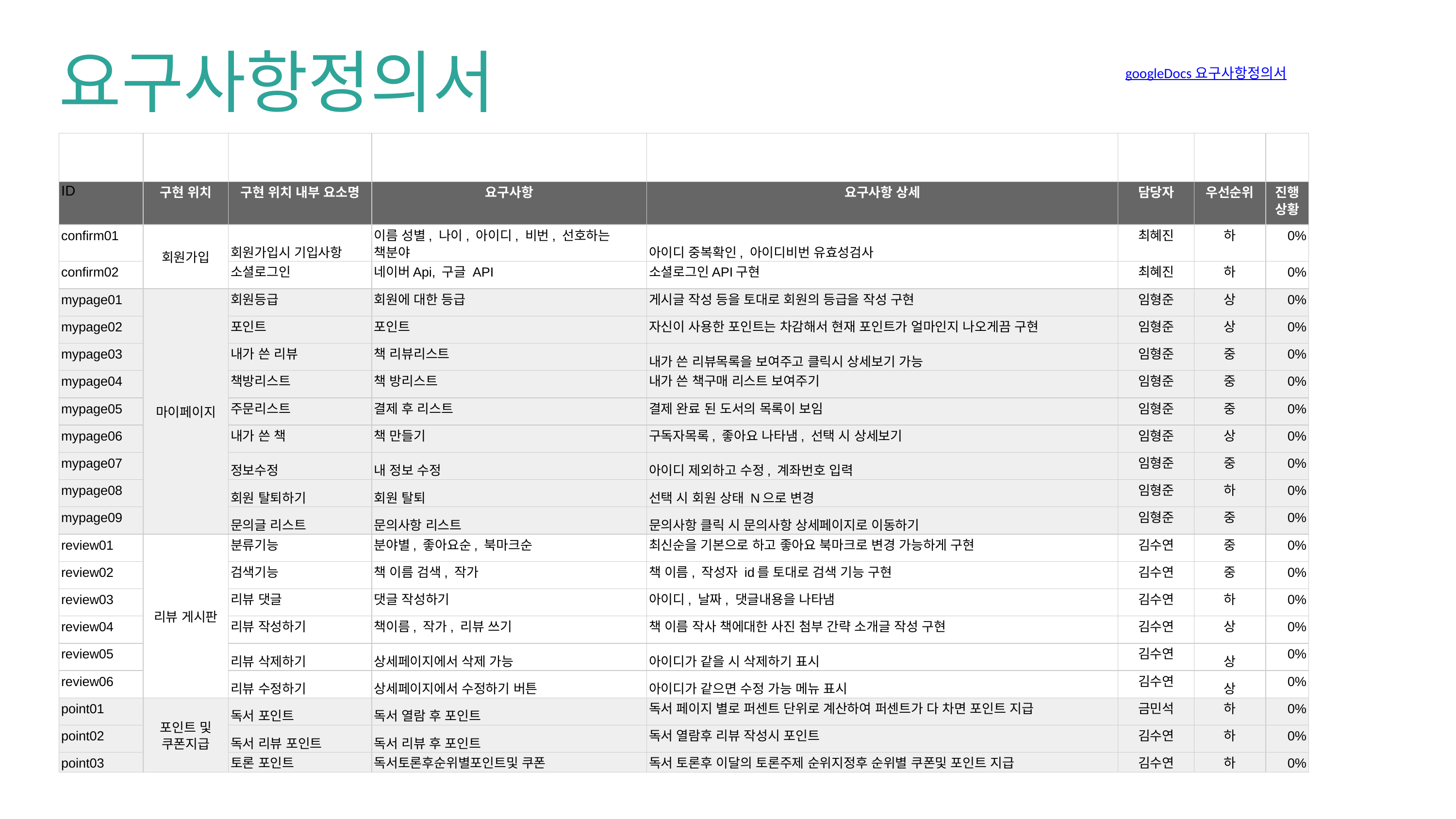

요구사항정의서
googleDocs 요구사항정의서
|  |  |  |  |  |  |  |  |
| --- | --- | --- | --- | --- | --- | --- | --- |
| ID | 구현 위치 | 구현 위치 내부 요소명 | 요구사항 | 요구사항 상세 | 담당자 | 우선순위 | 진행 상황 |
| confirm01 | 회원가입 | 회원가입시 기입사항 | 이름 성별, 나이, 아이디, 비번, 선호하는 책분야 | 아이디 중복확인, 아이디비번 유효성검사 | 최혜진 | 하 | 0% |
| confirm02 |  | 소셜로그인 | 네이버Api, 구글 API | 소셜로그인API구현 | 최혜진 | 하 | 0% |
| mypage01 | 마이페이지 | 회원등급 | 회원에 대한 등급 | 게시글 작성 등을 토대로 회원의 등급을 작성 구현 | 임형준 | 상 | 0% |
| mypage02 |  | 포인트 | 포인트 | 자신이 사용한 포인트는 차감해서 현재 포인트가 얼마인지 나오게끔 구현 | 임형준 | 상 | 0% |
| mypage03 |  | 내가 쓴 리뷰 | 책 리뷰리스트 | 내가 쓴 리뷰목록을 보여주고 클릭시 상세보기 가능 | 임형준 | 중 | 0% |
| mypage04 |  | 책방리스트 | 책 방리스트 | 내가 쓴 책구매 리스트 보여주기 | 임형준 | 중 | 0% |
| mypage05 |  | 주문리스트 | 결제 후 리스트 | 결제 완료 된 도서의 목록이 보임 | 임형준 | 중 | 0% |
| mypage06 |  | 내가 쓴 책 | 책 만들기 | 구독자목록, 좋아요 나타냄, 선택 시 상세보기 | 임형준 | 상 | 0% |
| mypage07 |  | 정보수정 | 내 정보 수정 | 아이디 제외하고 수정, 계좌번호 입력 | 임형준 | 중 | 0% |
| mypage08 |  | 회원 탈퇴하기 | 회원 탈퇴 | 선택 시 회원 상태 N으로 변경 | 임형준 | 하 | 0% |
| mypage09 |  | 문의글 리스트 | 문의사항 리스트 | 문의사항 클릭 시 문의사항 상세페이지로 이동하기 | 임형준 | 중 | 0% |
| review01 | 리뷰 게시판 | 분류기능 | 분야별, 좋아요순, 북마크순 | 최신순을 기본으로 하고 좋아요 북마크로 변경 가능하게 구현 | 김수연 | 중 | 0% |
| review02 |  | 검색기능 | 책 이름 검색, 작가 | 책 이름, 작성자 id를 토대로 검색 기능 구현 | 김수연 | 중 | 0% |
| review03 |  | 리뷰 댓글 | 댓글 작성하기 | 아이디, 날짜, 댓글내용을 나타냄 | 김수연 | 하 | 0% |
| review04 |  | 리뷰 작성하기 | 책이름, 작가, 리뷰 쓰기 | 책 이름 작사 책에대한 사진 첨부 간략 소개글 작성 구현 | 김수연 | 상 | 0% |
| review05 |  | 리뷰 삭제하기 | 상세페이지에서 삭제 가능 | 아이디가 같을 시 삭제하기 표시 | 김수연 | 상 | 0% |
| review06 |  | 리뷰 수정하기 | 상세페이지에서 수정하기 버튼 | 아이디가 같으면 수정 가능 메뉴 표시 | 김수연 | 상 | 0% |
| point01 | 포인트 및 쿠폰지급 | 독서 포인트 | 독서 열람 후 포인트 | 독서 페이지 별로 퍼센트 단위로 계산하여 퍼센트가 다 차면 포인트 지급 | 금민석 | 하 | 0% |
| point02 |  | 독서 리뷰 포인트 | 독서 리뷰 후 포인트 | 독서 열람후 리뷰 작성시 포인트 | 김수연 | 하 | 0% |
| point03 |  | 토론 포인트 | 독서토론후순위별포인트및 쿠폰 | 독서 토론후 이달의 토론주제 순위지정후 순위별 쿠폰및 포인트 지급 | 김수연 | 하 | 0% |